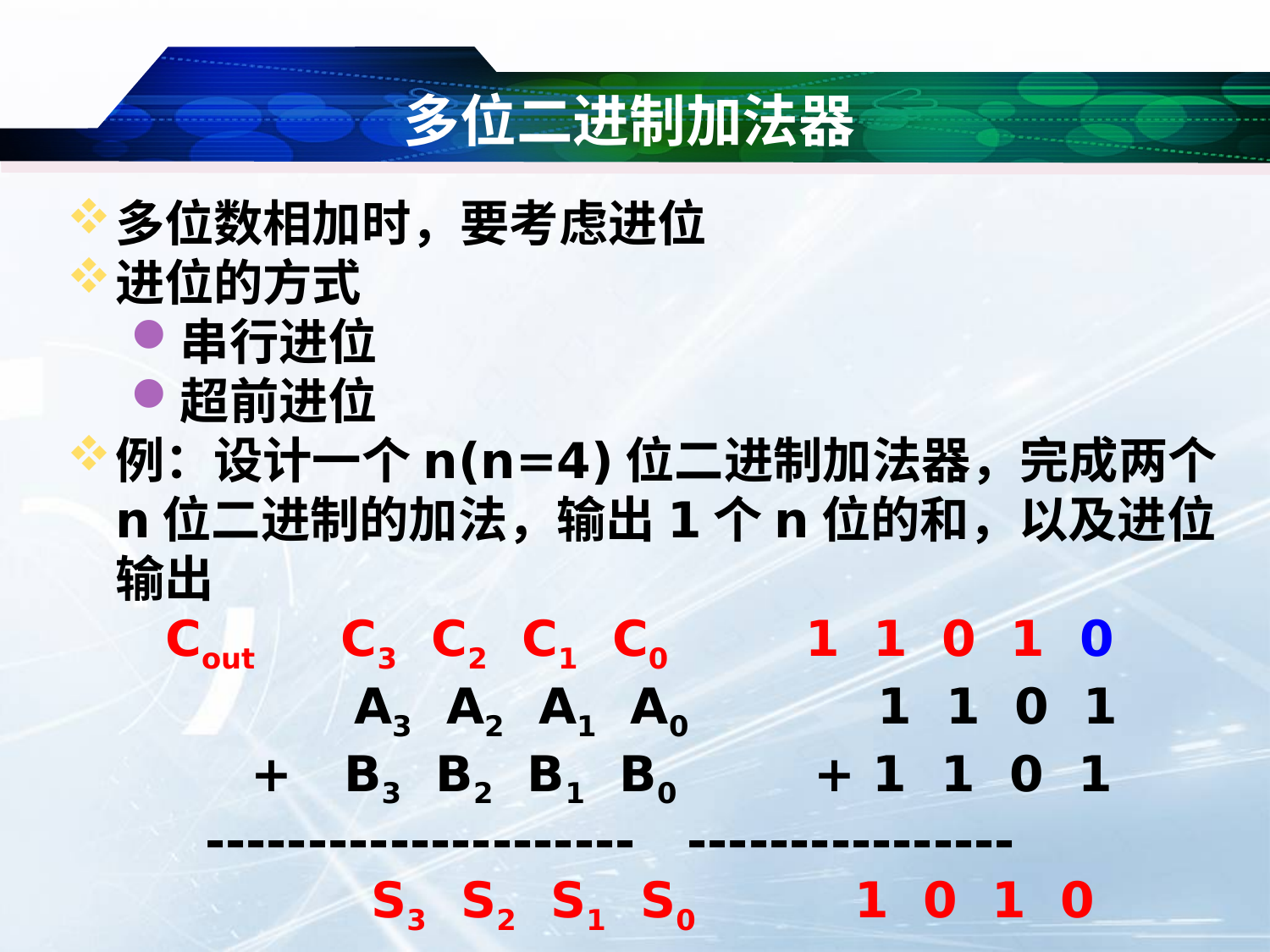

# 多位二进制加法器
多位数相加时，要考虑进位
进位的方式
串行进位
超前进位
例：设计一个n(n=4)位二进制加法器，完成两个n位二进制的加法，输出1个n位的和，以及进位输出
  Cout     C3  C2  C1  C0        1  1  0  1  0
             A3  A2  A1  A0           1  1  0  1
       +   B3  B2  B1  B0        + 1  1  0  1
  ---------------------   ----------------
              S3  S2  S1  S0                1  0  1  0